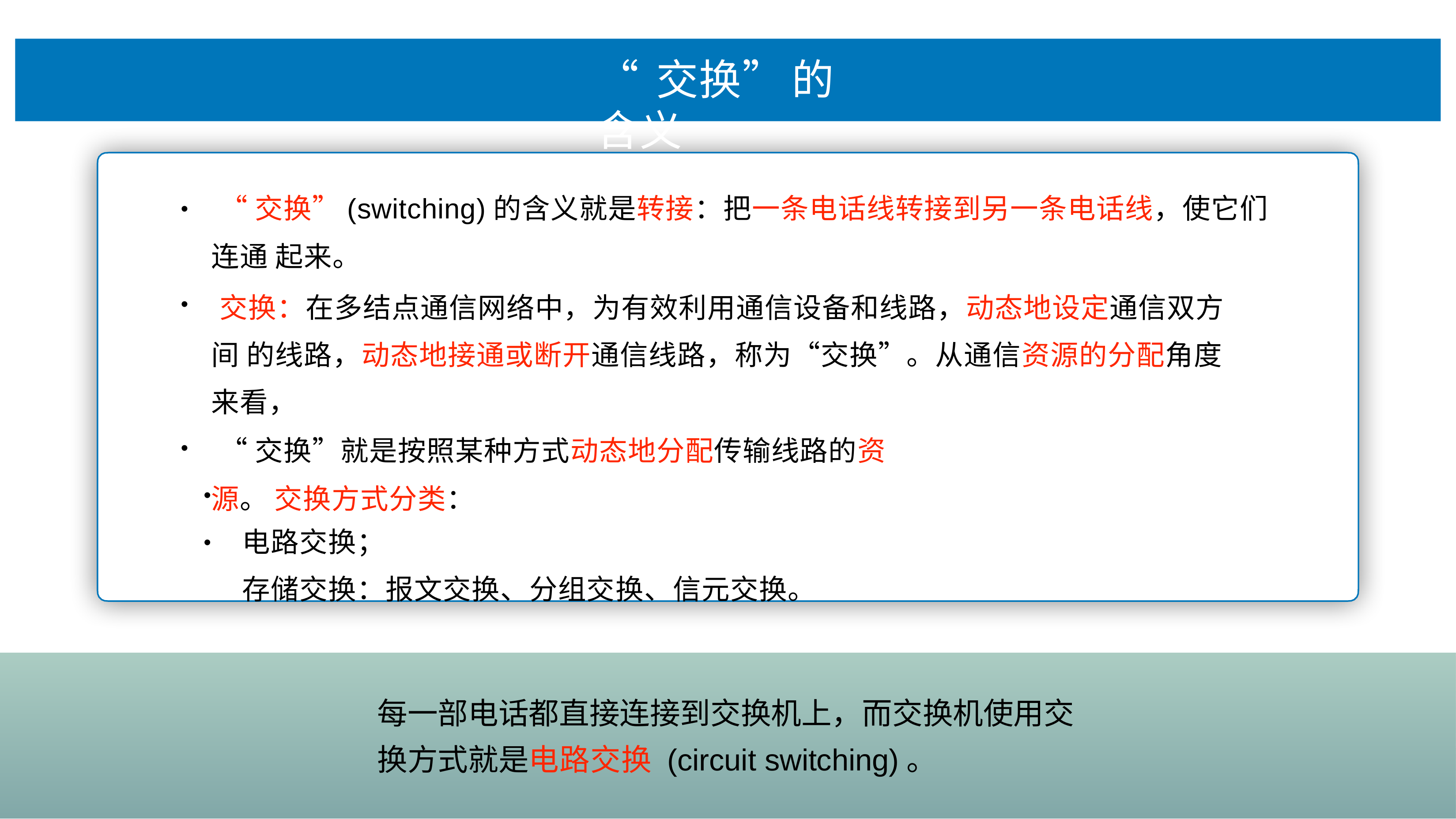

# “交换”的含义

“交换”(switching)的含义就是转接：把⼀条电话线转接到另⼀条电话线，使它们连通 起来。
交换：在多结点通信⽹络中，为有效利⽤通信设备和线路，动态地设定通信双⽅间 的线路，动态地接通或断开通信线路，称为“交换”。从通信资源的分配⻆度来看，
“交换”就是按照某种⽅式动态地分配传输线路的资源。 交换⽅式分类：
电路交换；
存储交换：报⽂交换、分组交换、信元交换。
•
•
•
•
•

每⼀部电话都直接连接到交换机上，⽽交换机使⽤交 换⽅式就是电路交换 (circuit switching)。